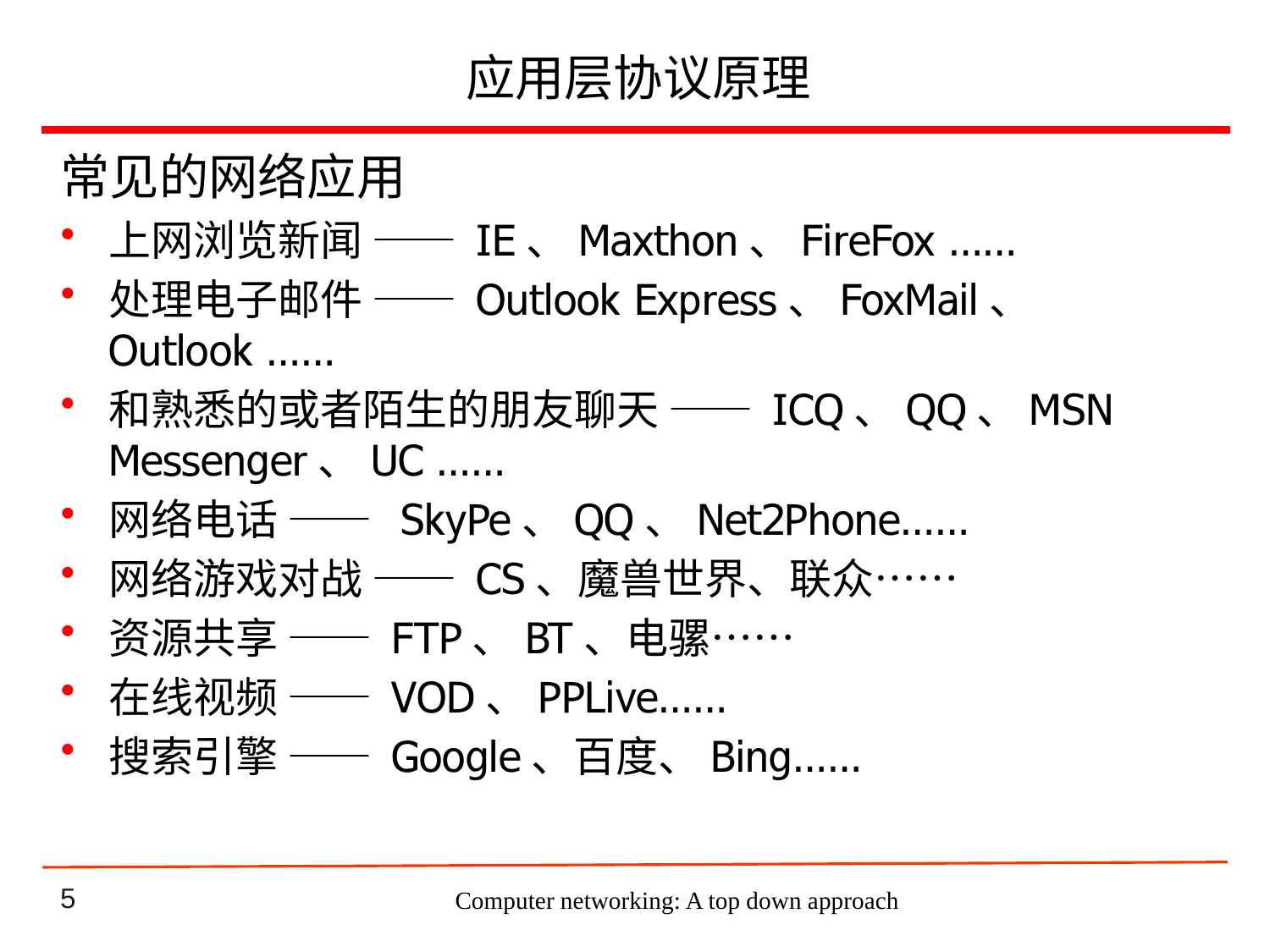

# 应用层协议原理
常见的网络应用
上网浏览新闻 —— IE、Maxthon、FireFox ……
处理电子邮件 —— Outlook Express、FoxMail、       Outlook ……
和熟悉的或者陌生的朋友聊天 —— ICQ、QQ、MSN Messenger、UC ……
网络电话 ——  SkyPe、QQ、Net2Phone……
网络游戏对战 —— CS、魔兽世界、联众……
资源共享 —— FTP、BT、电骡……
在线视频 —— VOD、PPLive……
搜索引擎 —— Google、百度、Bing……

Computer networking: A top down approach